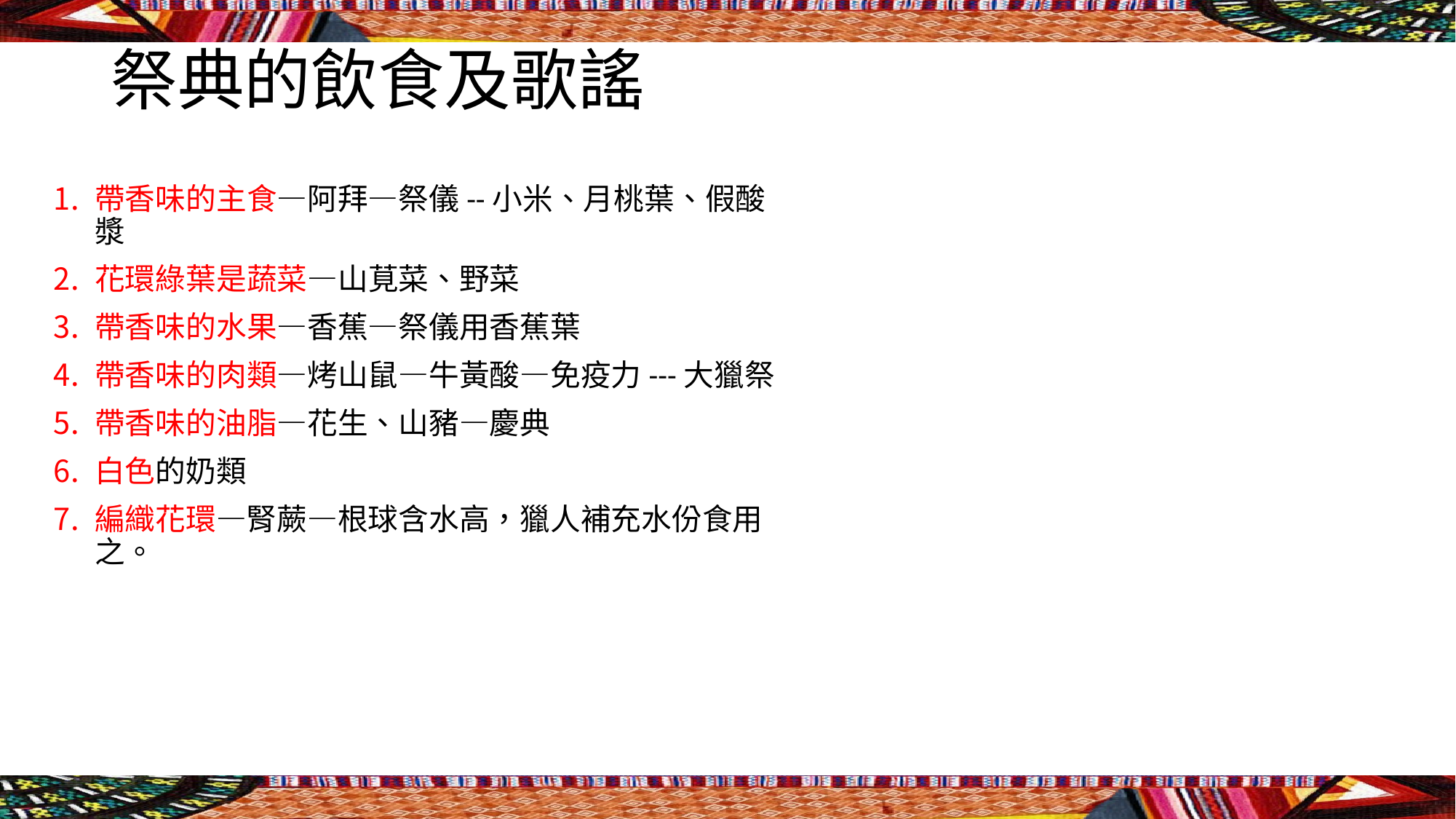

# 祭典的飲食及歌謠
帶香味的主食—阿拜—祭儀--小米、月桃葉、假酸漿
花環綠葉是蔬菜—山莧菜、野菜
帶香味的水果—香蕉—祭儀用香蕉葉
帶香味的肉類—烤山鼠—牛黃酸—免疫力---大獵祭
帶香味的油脂—花生、山豬—慶典
白色的奶類
編織花環—腎蕨—根球含水高，獵人補充水份食用之。